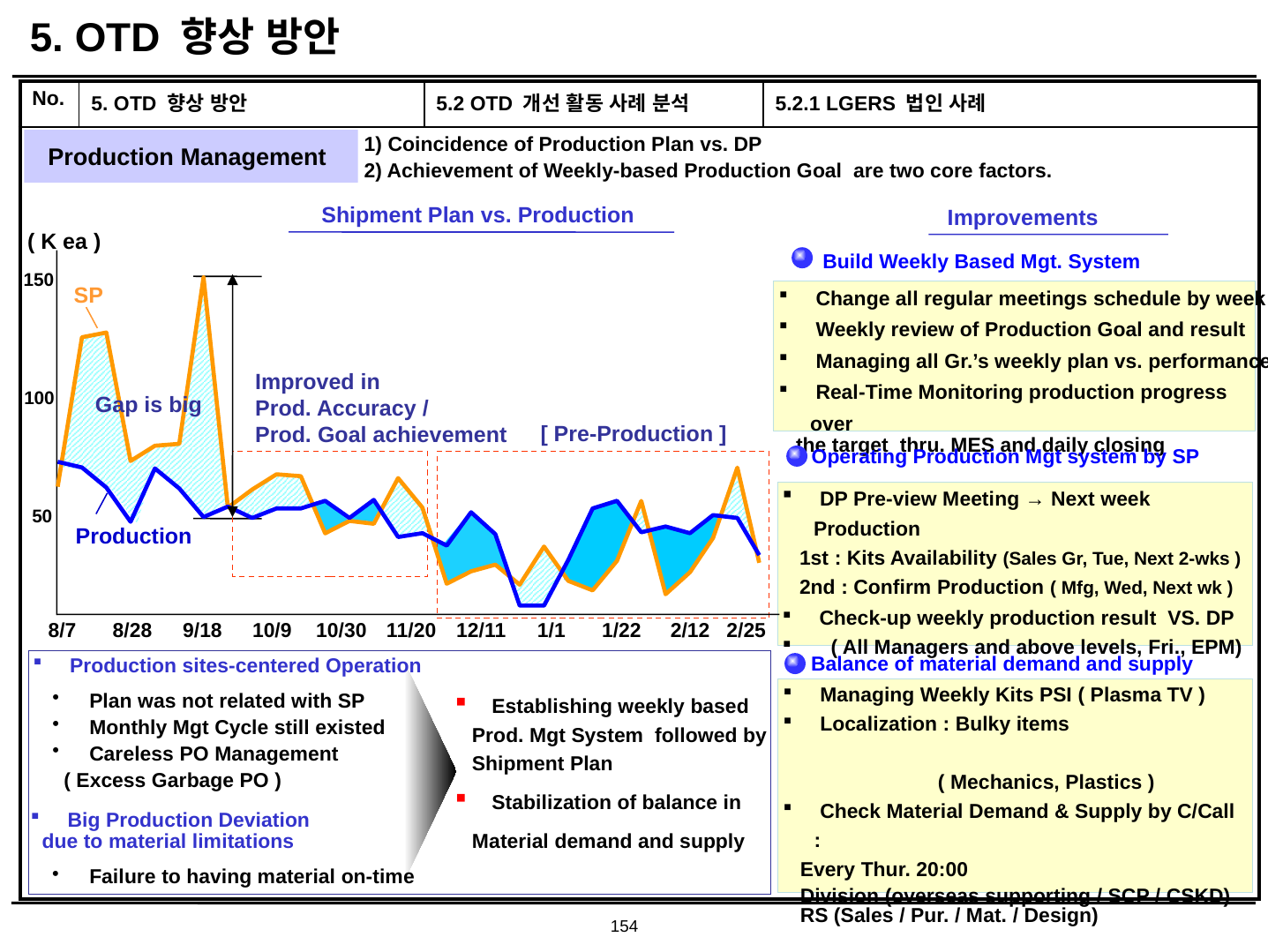

# 5. OTD 향상 방안
| No. | 5. OTD 향상 방안 | 5.2 OTD 개선 활동 사례 분석 | 5.2.1 LGERS 법인 사례 |
| --- | --- | --- | --- |
|  |  |  |  |
1) Coincidence of Production Plan vs. DP
2) Achievement of Weekly-based Production Goal  are two core factors.
Production Management
Shipment Plan vs. Production
Improvements
( K ea )

  Build Weekly Based Mgt. System

150
SP

 Change all regular meetings schedule by week
 Weekly review of Production Goal and result
 Managing all Gr.’s weekly plan vs. performance
 Real-Time Monitoring production progress  over
   the target  thru. MES and daily closing

Improved in
Prod. Accuracy /
Prod. Goal achievement
100
Gap is big
 [ Pre-Production ]
  Operating Production Mgt system by SP

 DP Pre-view Meeting → Next week Production
   1st : Kits Availability (Sales Gr, Tue, Next 2-wks )
   2nd : Confirm Production ( Mfg, Wed, Next wk )
 Check-up weekly production result  VS. DP
   ( All Managers and above levels, Fri., EPM)

50

Production

8/7
8/28
9/18
10/9
10/30
11/20
12/11
1/1
1/22
2/12
2/25
 Balance of material demand and supply
 Production sites-centered Operation

 Managing Weekly Kits PSI ( Plasma TV )
 Localization : Bulky items
                           ( Mechanics, Plastics )
 Check Material Demand & Supply by C/Call :
   Every Thur. 20:00
   Division (overseas supporting / SCP / CSKD)
   RS (Sales / Pur. / Mat. / Design)
 Plan was not related with SP
 Monthly Mgt Cycle still existed
 Careless PO Management
  ( Excess Garbage PO )

 Establishing weekly based
   Prod. Mgt System  followed by
   Shipment Plan
 Stabilization of balance in
   Material demand and supply

 Big Production Deviation
  due to material limitations
 Failure to having material on-time
154